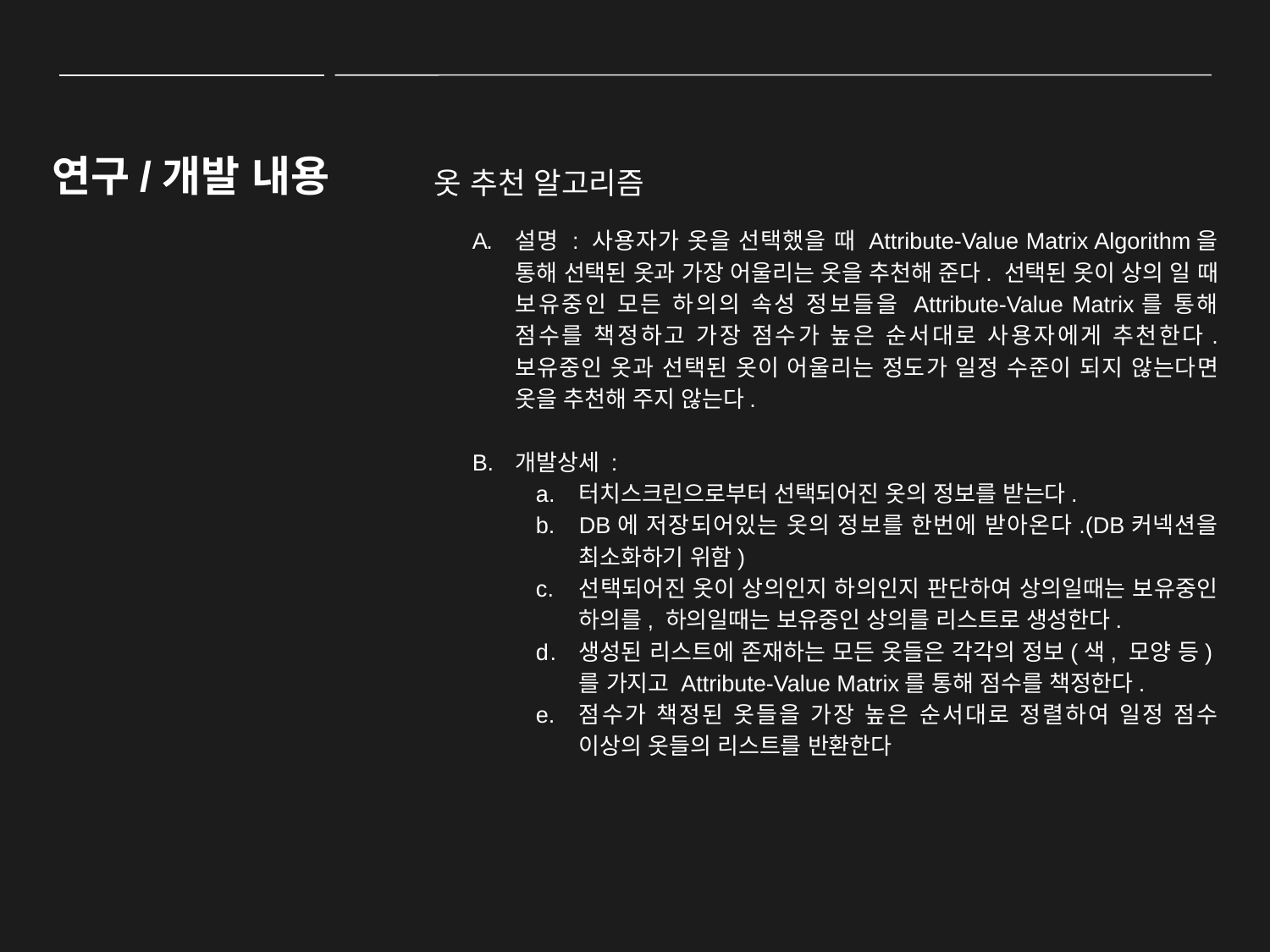

연구/개발 내용
옷 추천 알고리즘
설명 : 사용자가 옷을 선택했을 때 Attribute-Value Matrix Algorithm을 통해 선택된 옷과 가장 어울리는 옷을 추천해 준다. 선택된 옷이 상의 일 때 보유중인 모든 하의의 속성 정보들을 Attribute-Value Matrix를 통해 점수를 책정하고 가장 점수가 높은 순서대로 사용자에게 추천한다. 보유중인 옷과 선택된 옷이 어울리는 정도가 일정 수준이 되지 않는다면 옷을 추천해 주지 않는다.

개발상세 :
터치스크린으로부터 선택되어진 옷의 정보를 받는다.
DB에 저장되어있는 옷의 정보를 한번에 받아온다.(DB커넥션을 최소화하기 위함)
선택되어진 옷이 상의인지 하의인지 판단하여 상의일때는 보유중인 하의를, 하의일때는 보유중인 상의를 리스트로 생성한다.
생성된 리스트에 존재하는 모든 옷들은 각각의 정보(색, 모양 등)를 가지고 Attribute-Value Matrix를 통해 점수를 책정한다.
점수가 책정된 옷들을 가장 높은 순서대로 정렬하여 일정 점수 이상의 옷들의 리스트를 반환한다